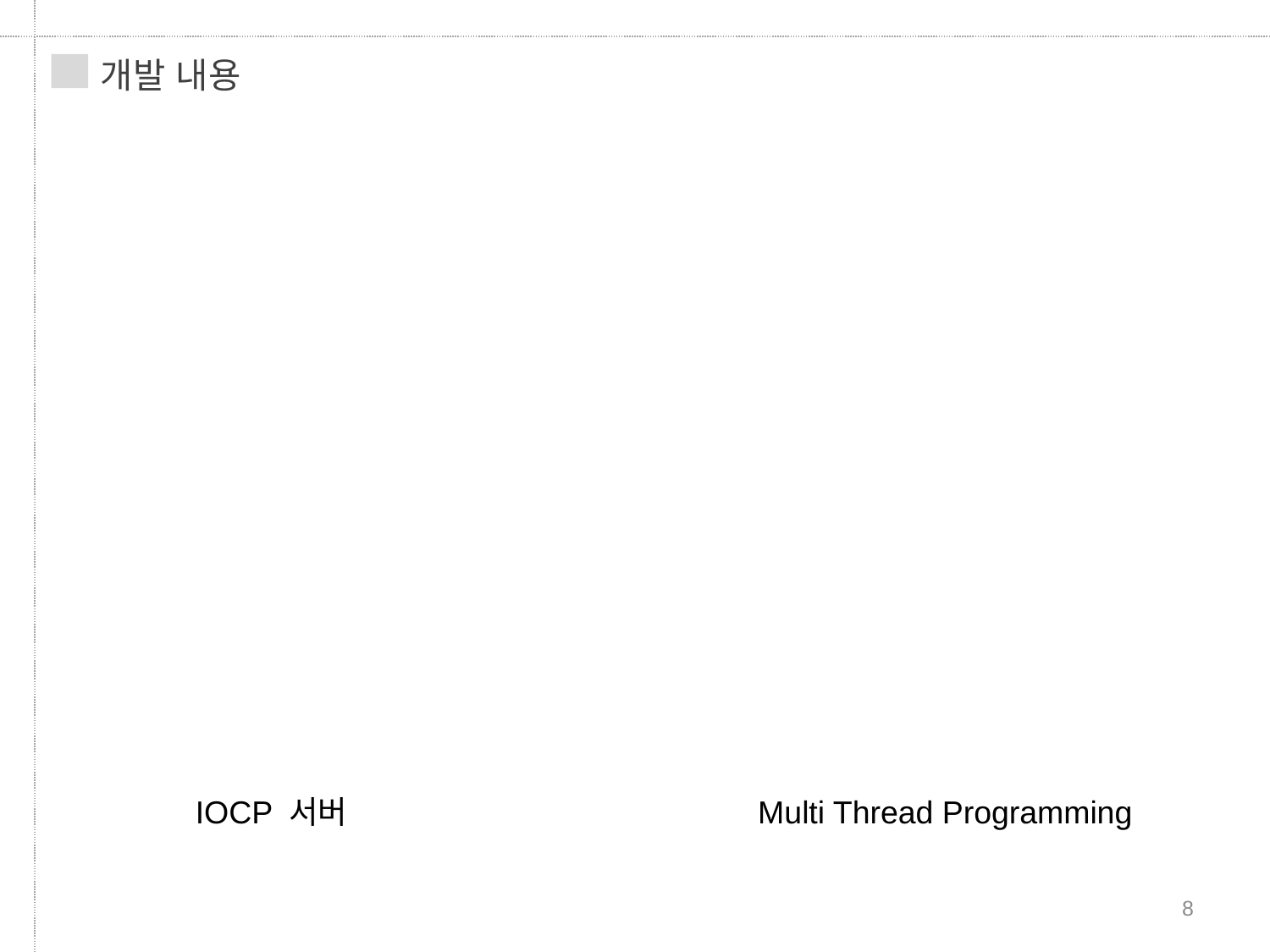

개발 내용

IOCP 서버
Multi Thread Programming
8